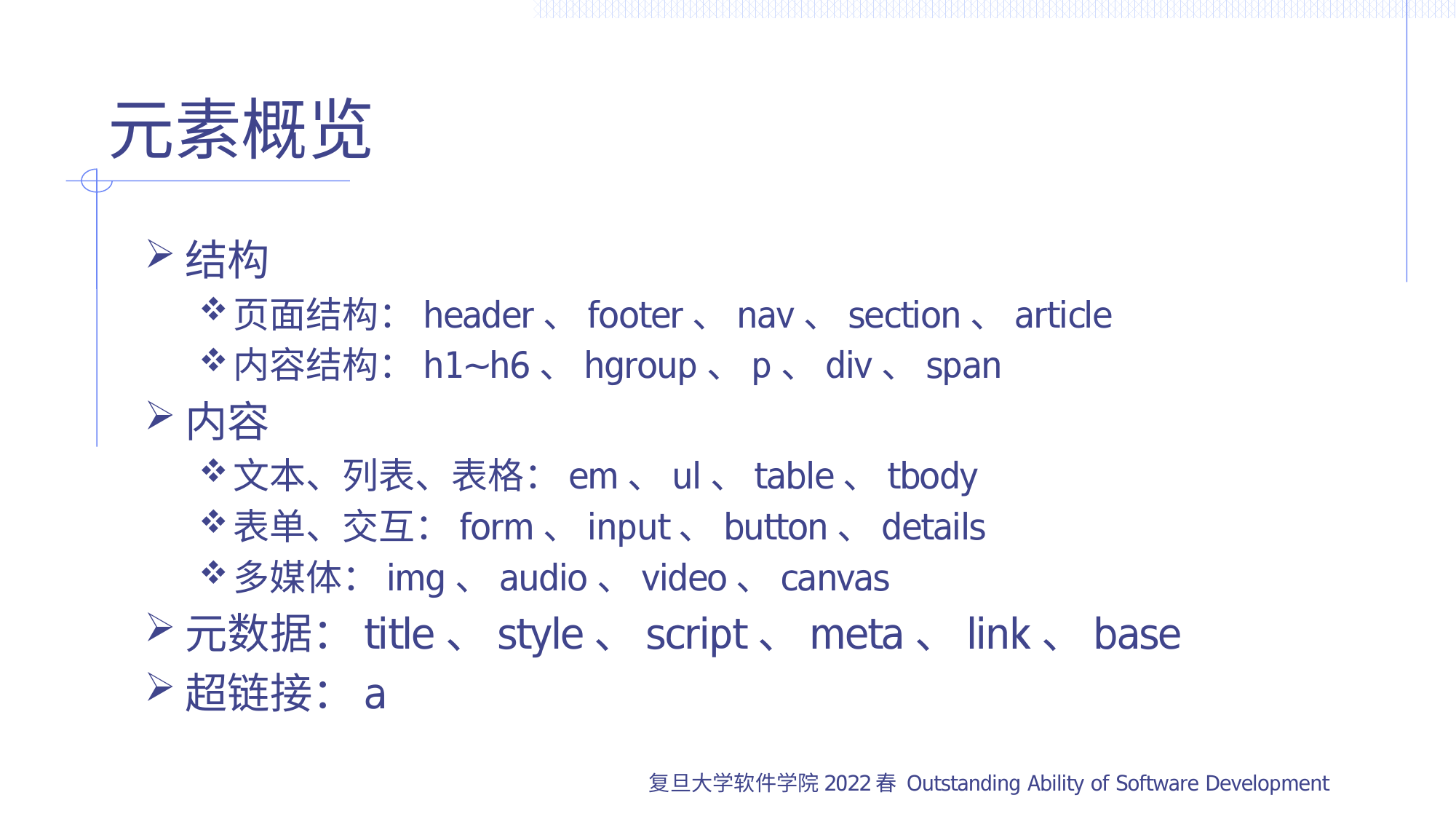

# 元素概览
结构
页面结构：header、footer、nav、section、article
内容结构：h1~h6、hgroup、p、div、span
内容
文本、列表、表格：em、ul、table、tbody
表单、交互：form、input、button、details
多媒体：img、audio、video、canvas
元数据：title、style、script、meta、link、base
超链接：a